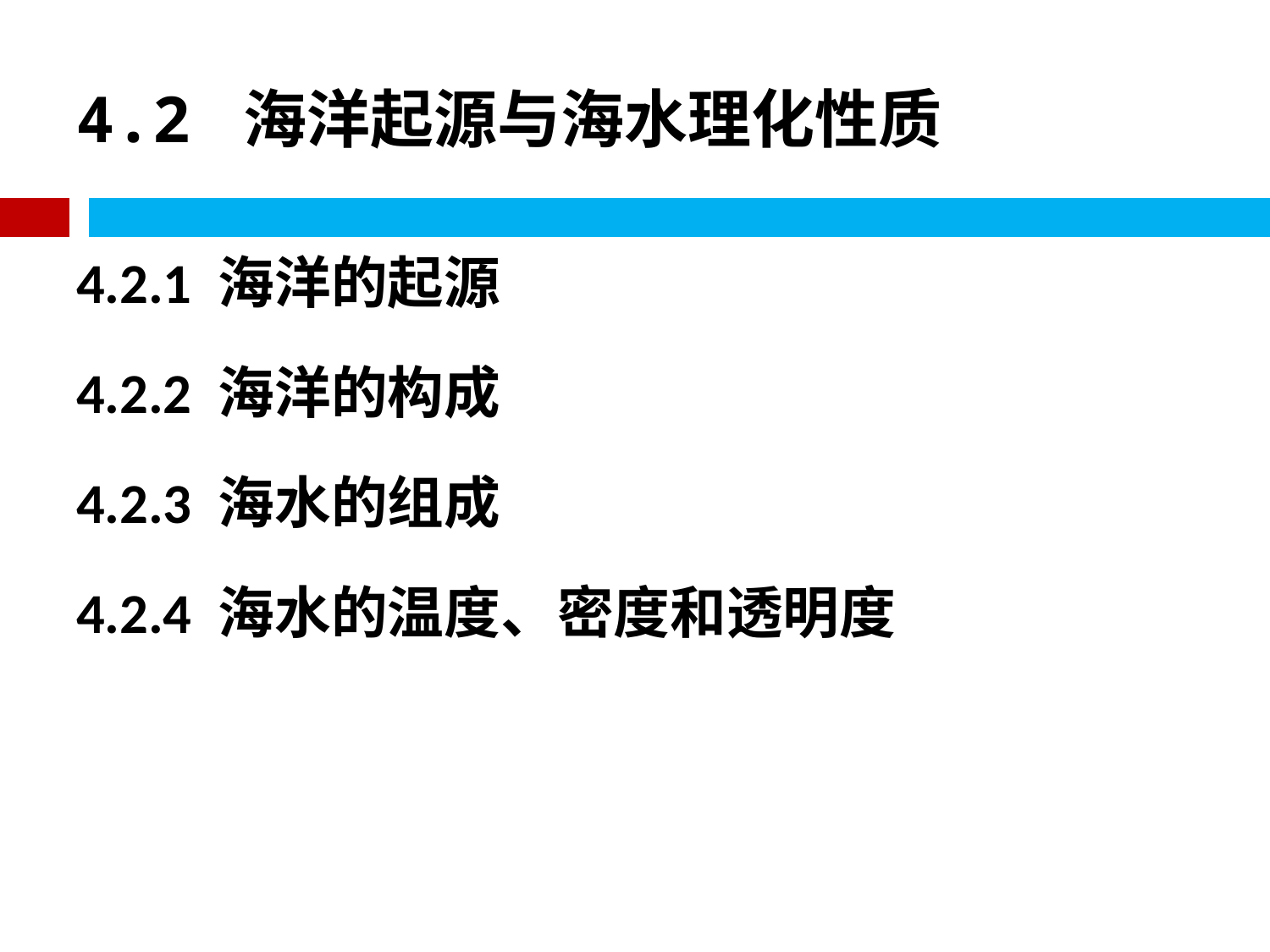

# 4.2 海洋起源与海水理化性质
4.2.1 海洋的起源
4.2.2 海洋的构成
4.2.3 海水的组成
4.2.4 海水的温度、密度和透明度